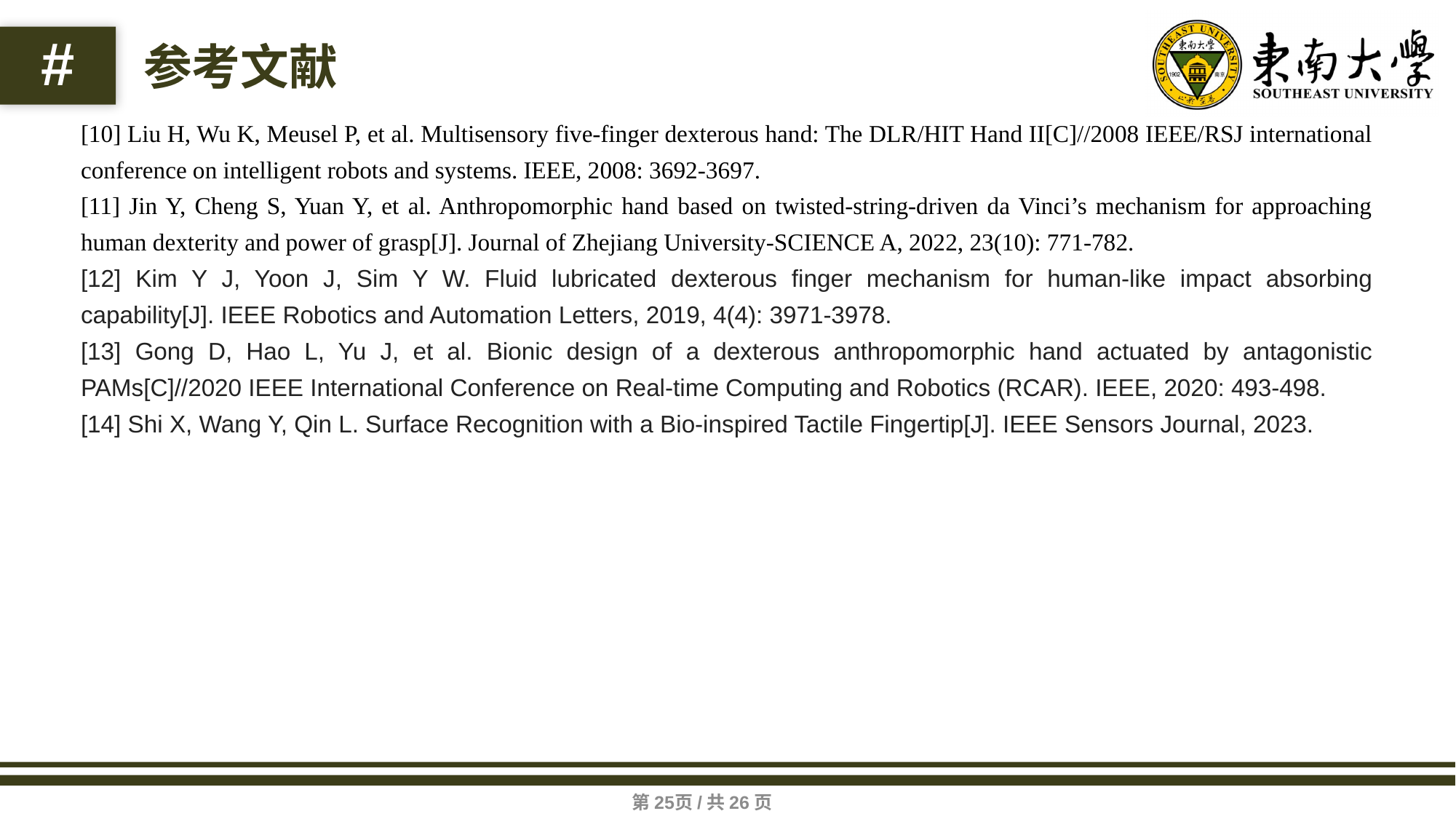

#
参考文献
[10] Liu H, Wu K, Meusel P, et al. Multisensory five-finger dexterous hand: The DLR/HIT Hand II[C]//2008 IEEE/RSJ international conference on intelligent robots and systems. IEEE, 2008: 3692-3697.
[11] Jin Y, Cheng S, Yuan Y, et al. Anthropomorphic hand based on twisted-string-driven da Vinci’s mechanism for approaching human dexterity and power of grasp[J]. Journal of Zhejiang University-SCIENCE A, 2022, 23(10): 771-782.
[12] Kim Y J, Yoon J, Sim Y W. Fluid lubricated dexterous finger mechanism for human-like impact absorbing capability[J]. IEEE Robotics and Automation Letters, 2019, 4(4): 3971-3978.
[13] Gong D, Hao L, Yu J, et al. Bionic design of a dexterous anthropomorphic hand actuated by antagonistic PAMs[C]//2020 IEEE International Conference on Real-time Computing and Robotics (RCAR). IEEE, 2020: 493-498.
[14] Shi X, Wang Y, Qin L. Surface Recognition with a Bio-inspired Tactile Fingertip[J]. IEEE Sensors Journal, 2023.
第25页/共26页